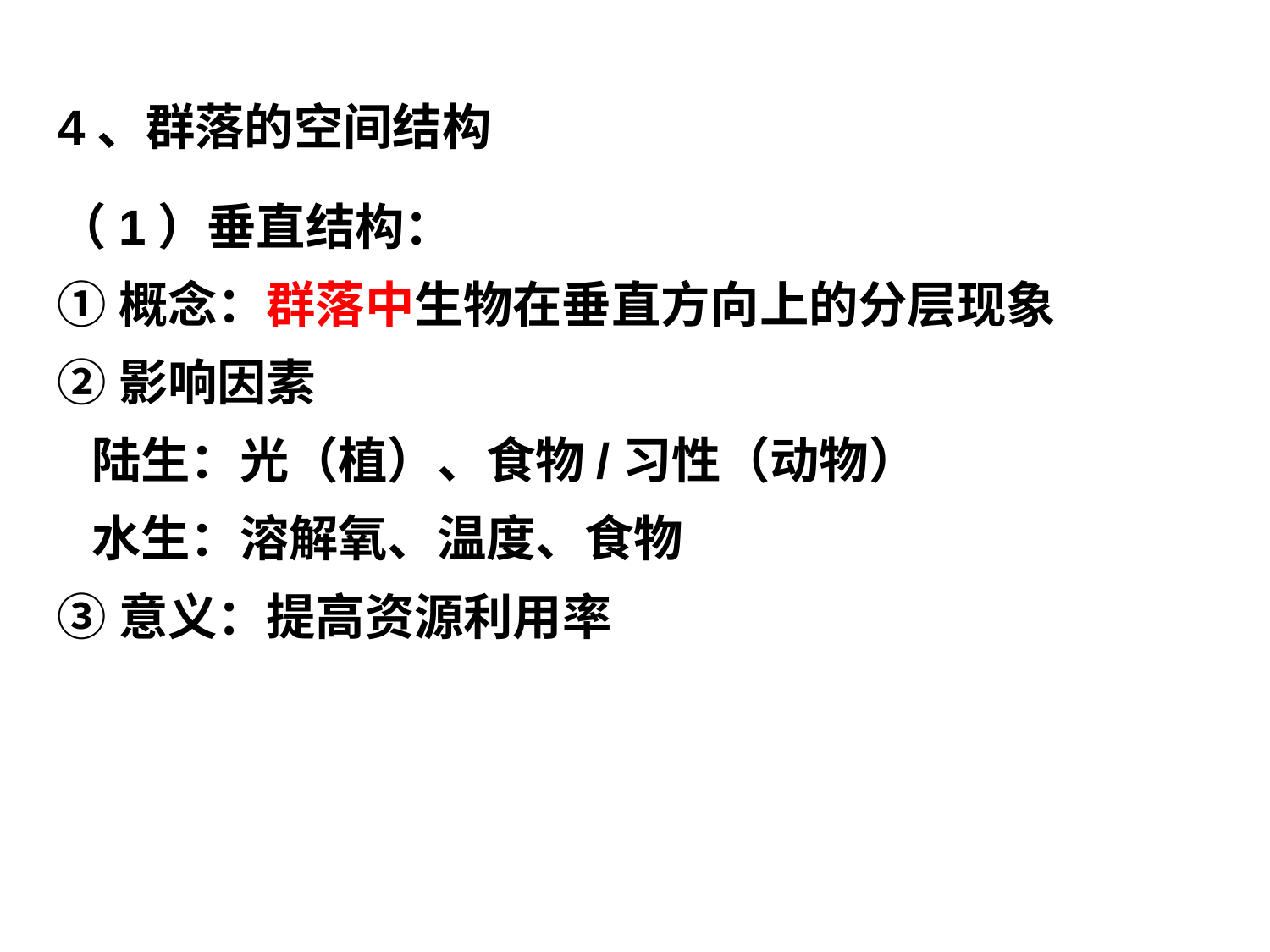

4、群落的空间结构
（1）垂直结构：
①概念：群落中生物在垂直方向上的分层现象
②影响因素
  陆生：光（植）、食物/习性（动物）
  水生：溶解氧、温度、食物
③意义：提高资源利用率